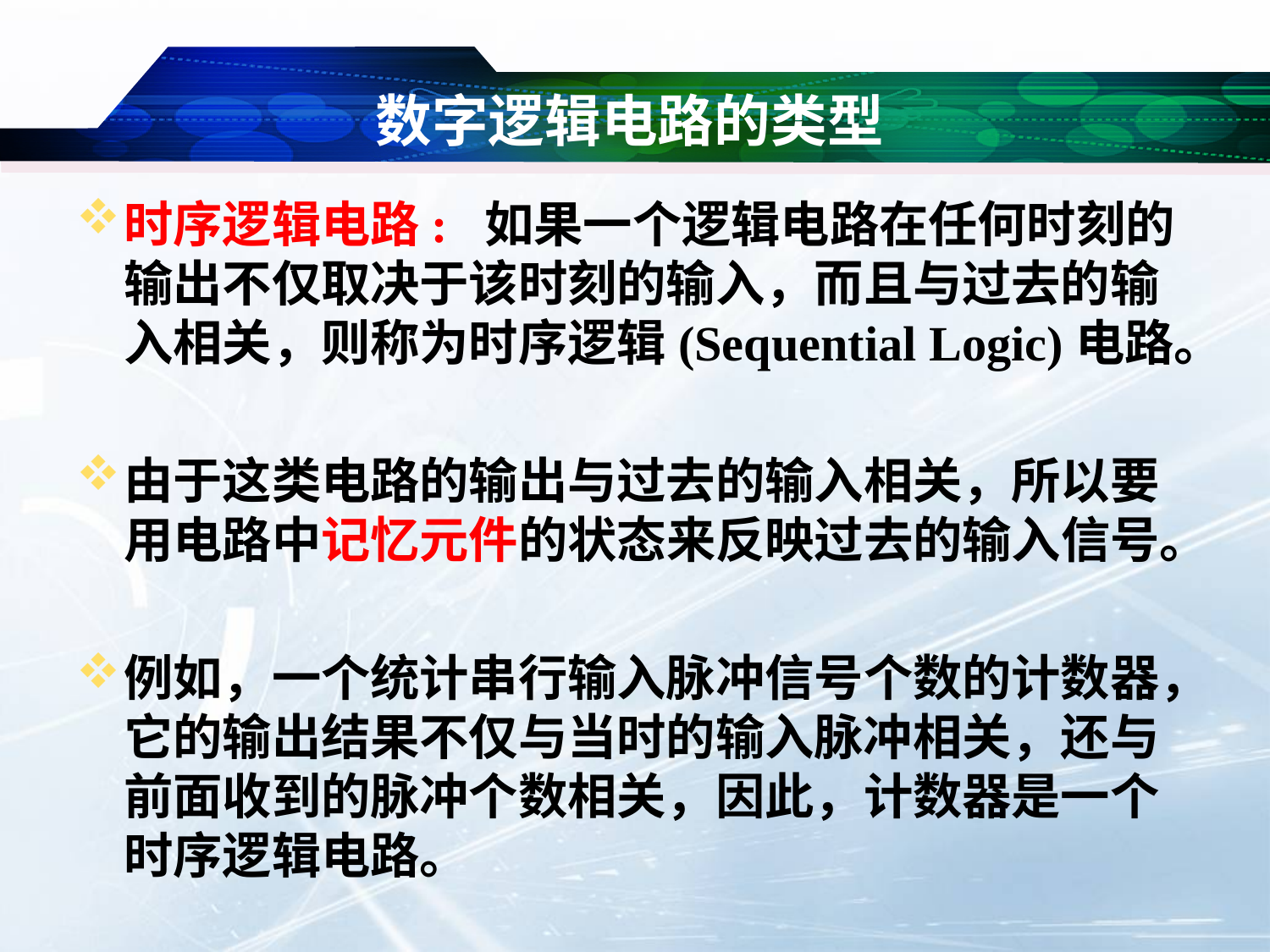

# 数字逻辑电路的类型
时序逻辑电路:  如果一个逻辑电路在任何时刻的输出不仅取决于该时刻的输入，而且与过去的输入相关，则称为时序逻辑(Sequential Logic)电路。

由于这类电路的输出与过去的输入相关，所以要用电路中记忆元件的状态来反映过去的输入信号。

例如，一个统计串行输入脉冲信号个数的计数器，它的输出结果不仅与当时的输入脉冲相关，还与前面收到的脉冲个数相关，因此，计数器是一个时序逻辑电路。